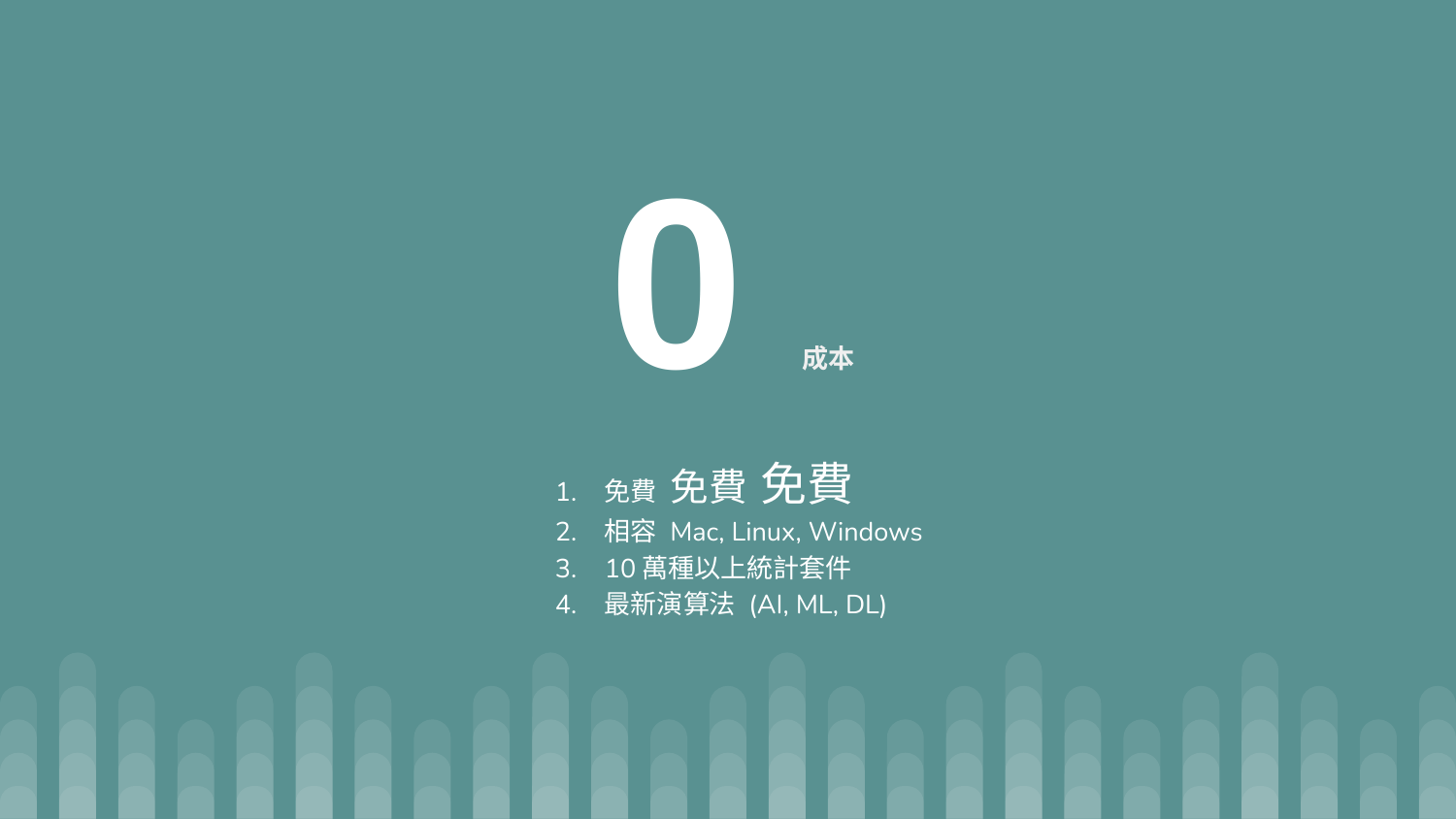

# 0成本
免費  免費  免費
相容 Mac, Linux, Windows
10萬種以上統計套件
最新演算法 (AI, ML, DL)